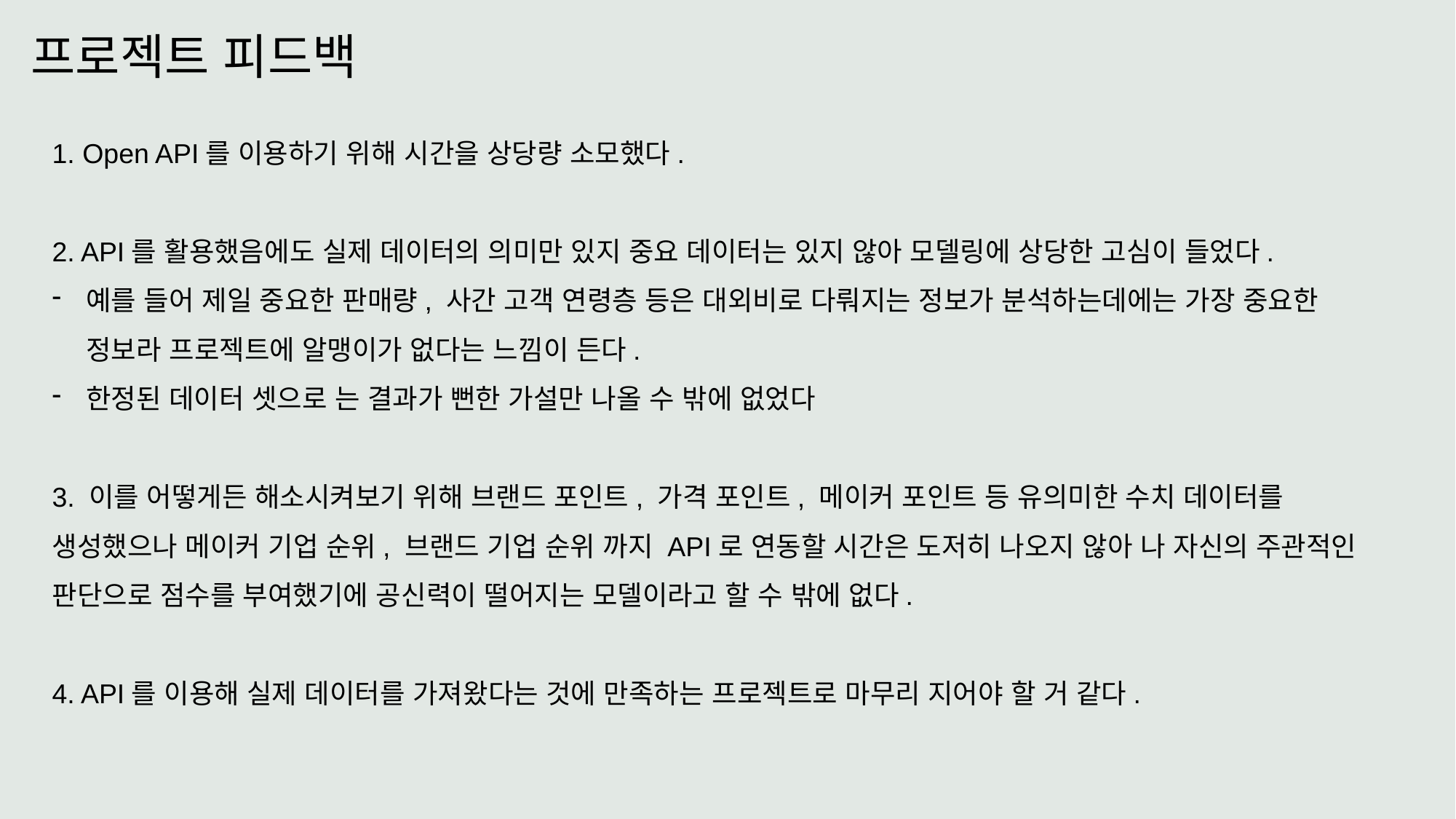

프로젝트 피드백
1. Open API를 이용하기 위해 시간을 상당량 소모했다.

2. API를 활용했음에도 실제 데이터의 의미만 있지 중요 데이터는 있지 않아 모델링에 상당한 고심이 들었다.
예를 들어 제일 중요한 판매량, 사간 고객 연령층 등은 대외비로 다뤄지는 정보가 분석하는데에는 가장 중요한 정보라 프로젝트에 알맹이가 없다는 느낌이 든다.
한정된 데이터 셋으로 는 결과가 뻔한 가설만 나올 수 밖에 없었다

3. 이를 어떻게든 해소시켜보기 위해 브랜드 포인트, 가격 포인트, 메이커 포인트 등 유의미한 수치 데이터를 생성했으나 메이커 기업 순위, 브랜드 기업 순위 까지 API로 연동할 시간은 도저히 나오지 않아 나 자신의 주관적인 판단으로 점수를 부여했기에 공신력이 떨어지는 모델이라고 할 수 밖에 없다.

4. API를 이용해 실제 데이터를 가져왔다는 것에 만족하는 프로젝트로 마무리 지어야 할 거 같다.